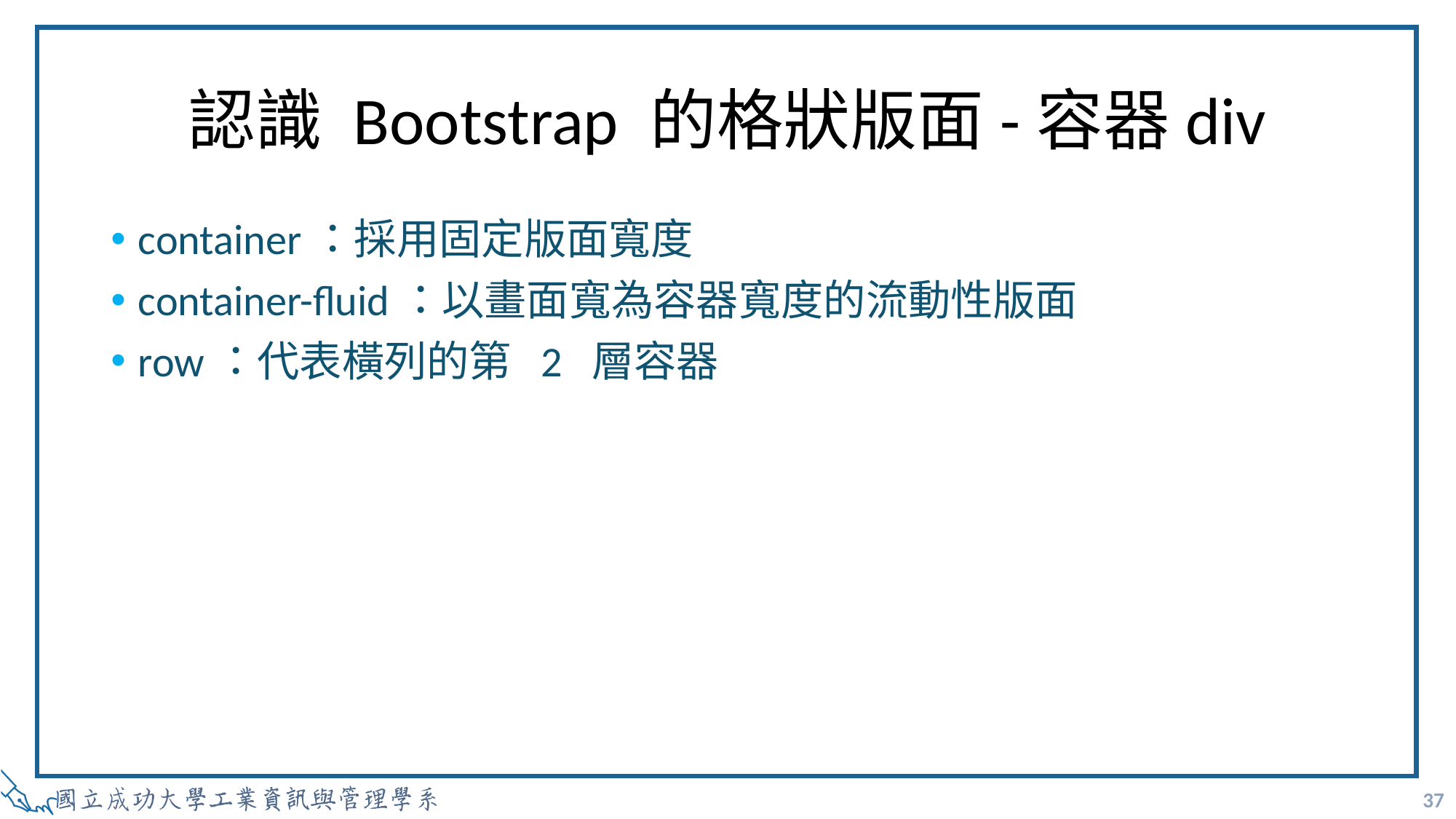

# 認識 Bootstrap 的格狀版面-容器div
container：採用固定版面寬度
container-fluid：以畫面寬為容器寬度的流動性版面
row：代表橫列的第  2  層容器
37